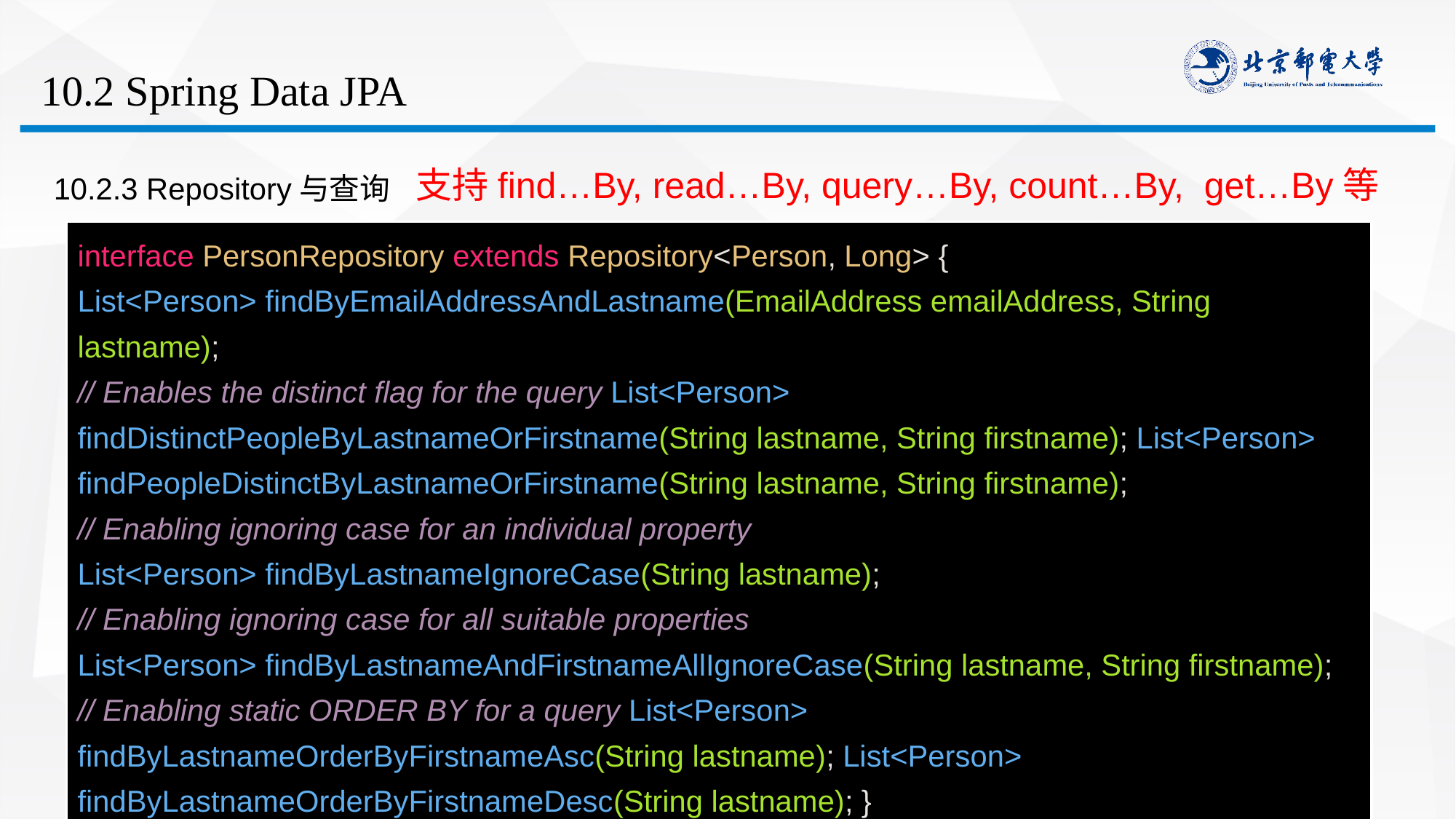

# 10.2 Spring Data JPA
10.2.3 Repository与查询

支持find…By, read…By, query…By, count…By,  get…By等
interface PersonRepository extends Repository<Person, Long> {
List<Person> findByEmailAddressAndLastname(EmailAddress emailAddress, String lastname);
// Enables the distinct flag for the query List<Person> findDistinctPeopleByLastnameOrFirstname(String lastname, String firstname); List<Person> findPeopleDistinctByLastnameOrFirstname(String lastname, String firstname);
// Enabling ignoring case for an individual property
List<Person> findByLastnameIgnoreCase(String lastname);
// Enabling ignoring case for all suitable properties
List<Person> findByLastnameAndFirstnameAllIgnoreCase(String lastname, String firstname);
// Enabling static ORDER BY for a query List<Person> findByLastnameOrderByFirstnameAsc(String lastname); List<Person> findByLastnameOrderByFirstnameDesc(String lastname); }